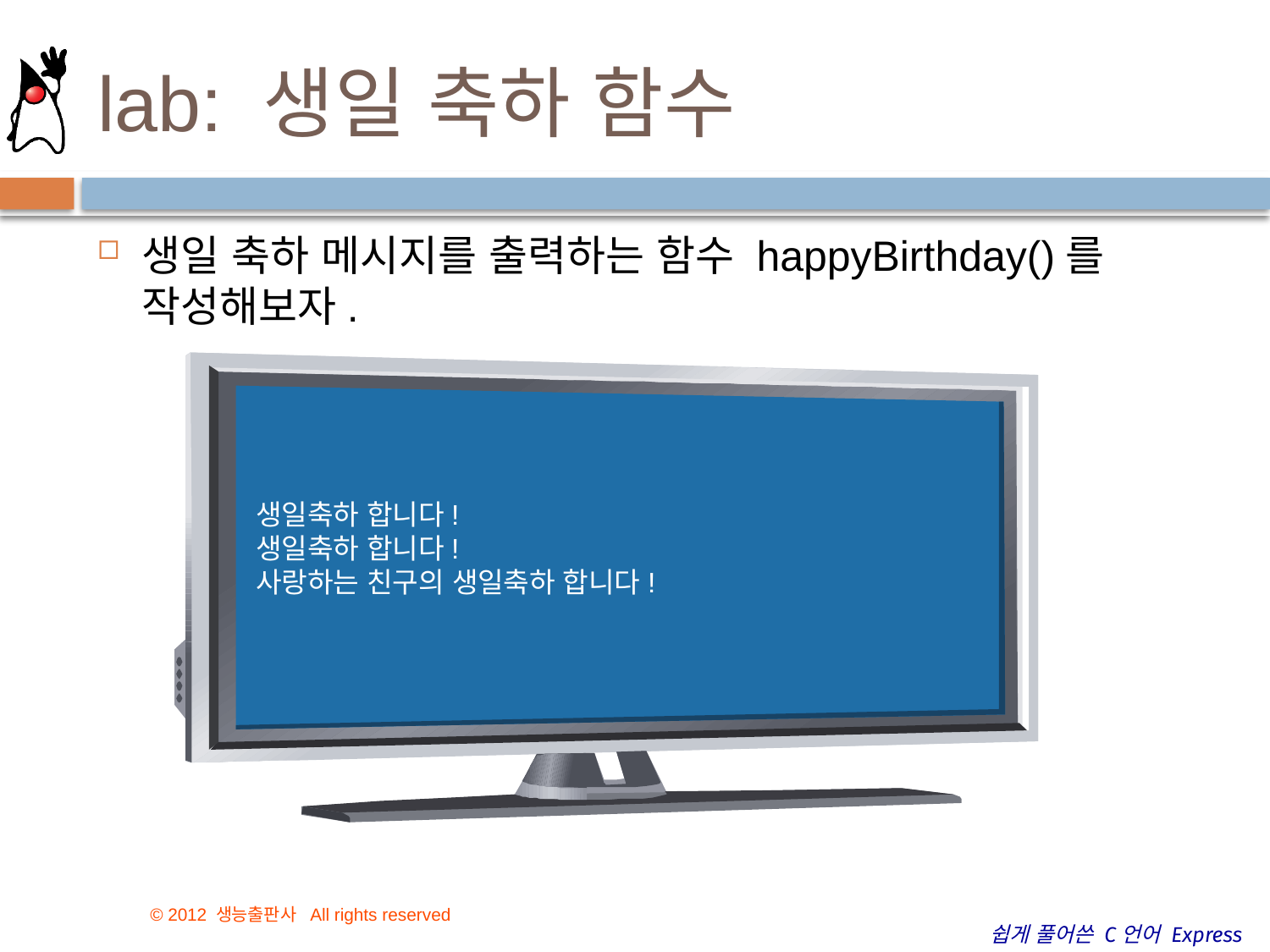

# lab: 생일 축하 함수
생일 축하 메시지를 출력하는 함수 happyBirthday()를 작성해보자.

생일축하 합니다!
생일축하 합니다!
사랑하는 친구의 생일축하 합니다!